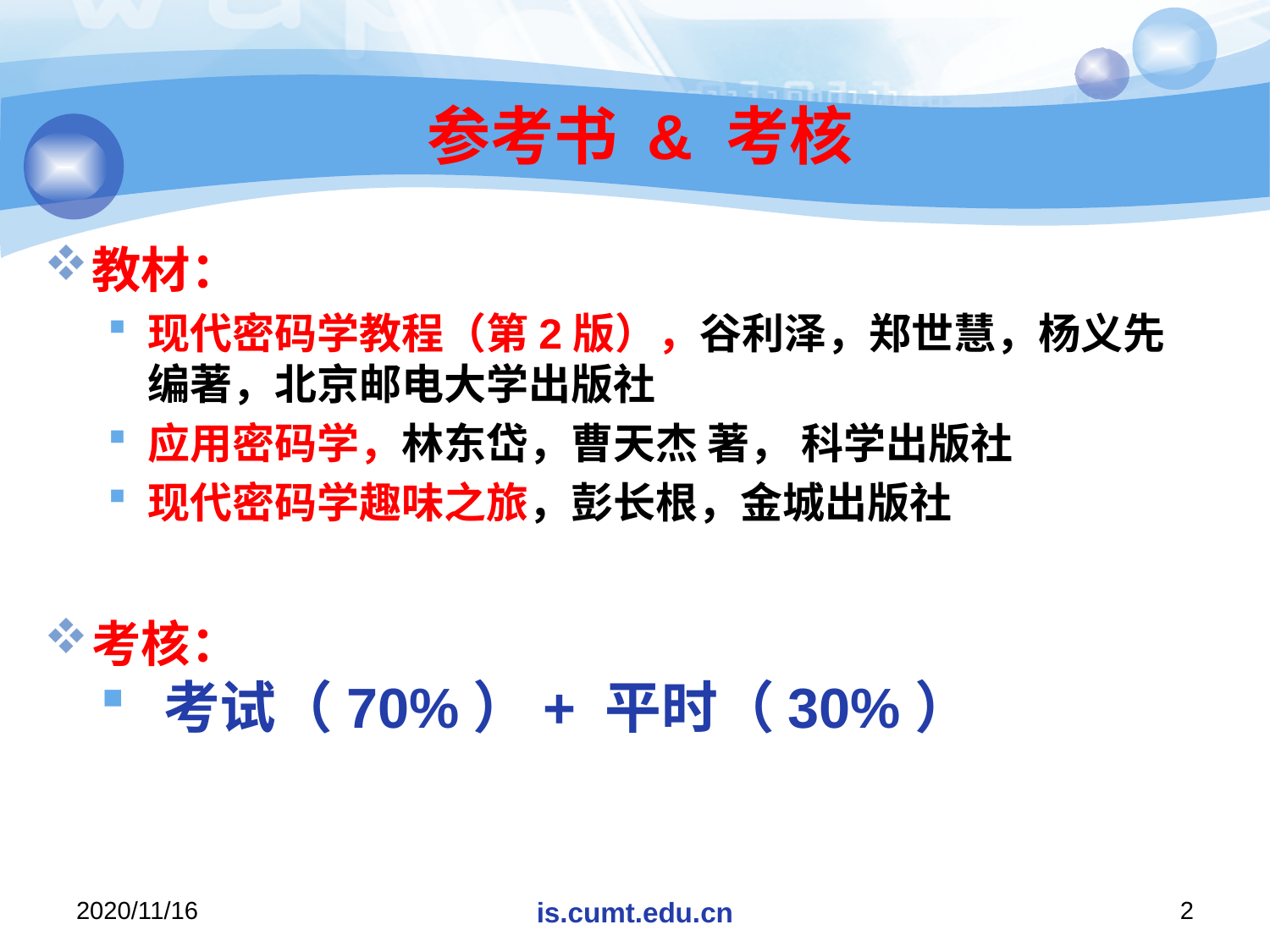

# 参考书 & 考核
教材：
现代密码学教程（第2版），谷利泽，郑世慧，杨义先 编著，北京邮电大学出版社
应用密码学，林东岱，曹天杰 著， 科学出版社
现代密码学趣味之旅，彭长根，金城出版社

考核：
考试（70%）+ 平时（30%）

2020/11/16
is.cumt.edu.cn
2